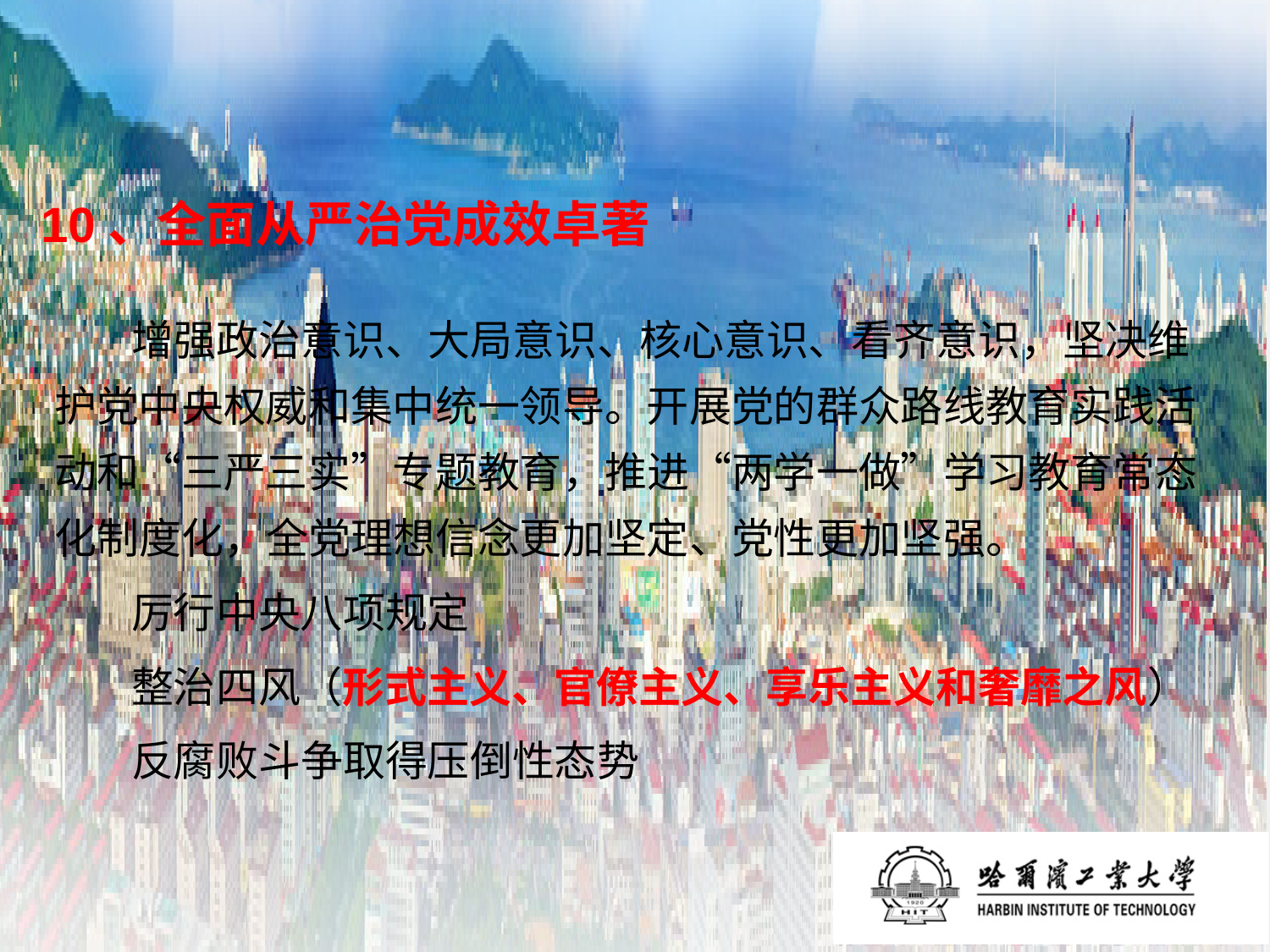

# 10、全面从严治党成效卓著
       增强政治意识、大局意识、核心意识、看齐意识，坚决维护党中央权威和集中统一领导。开展党的群众路线教育实践活动和“三严三实”专题教育，推进“两学一做”学习教育常态化制度化，全党理想信念更加坚定、党性更加坚强。
       厉行中央八项规定
       整治四风（形式主义、官僚主义、享乐主义和奢靡之风）
       反腐败斗争取得压倒性态势